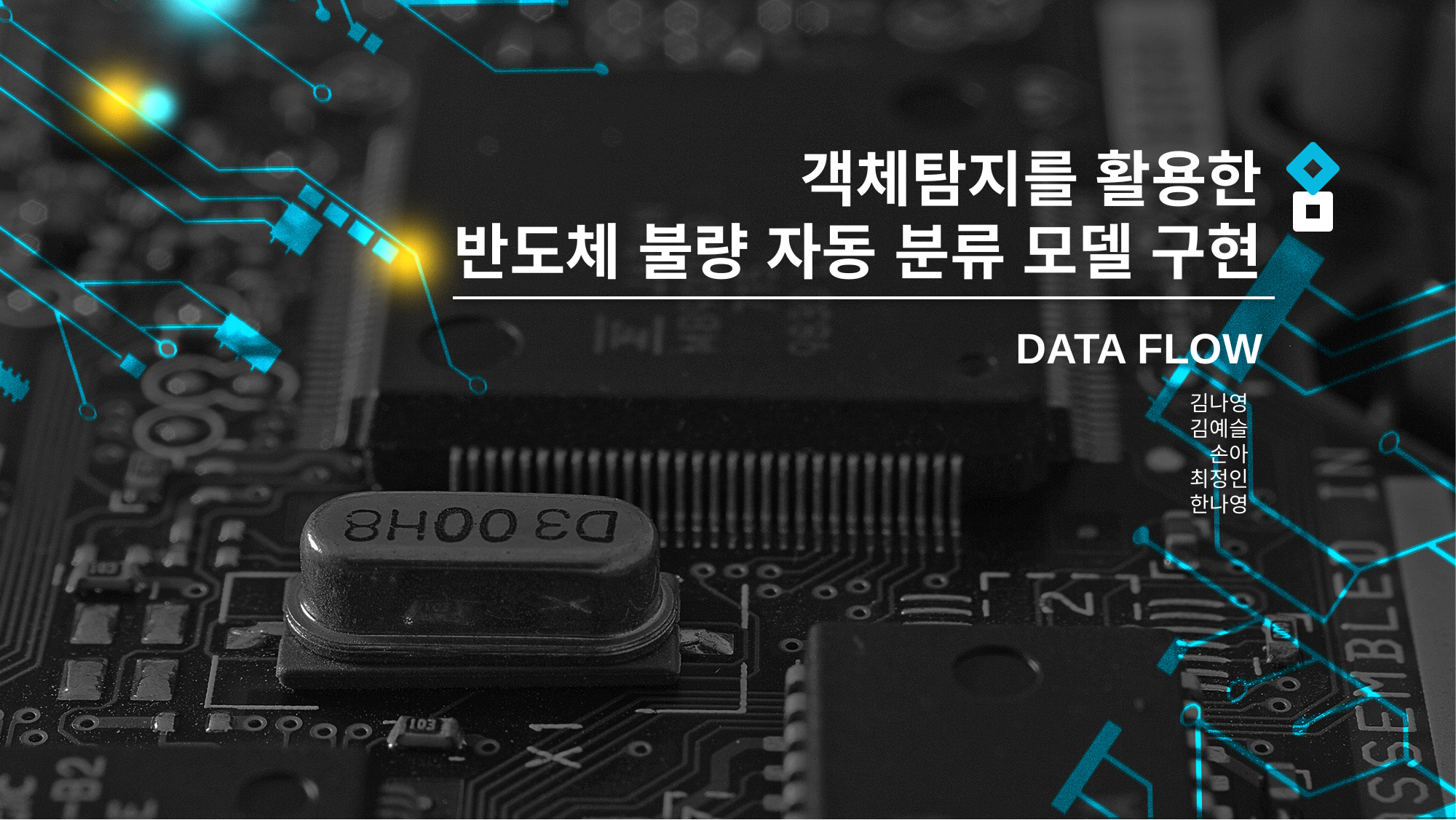

# 객체탐지를 활용한 반도체 불량 자동 분류 모델 구현
DATA FLOW
김나영
김예슬
손아
최정인
한나영